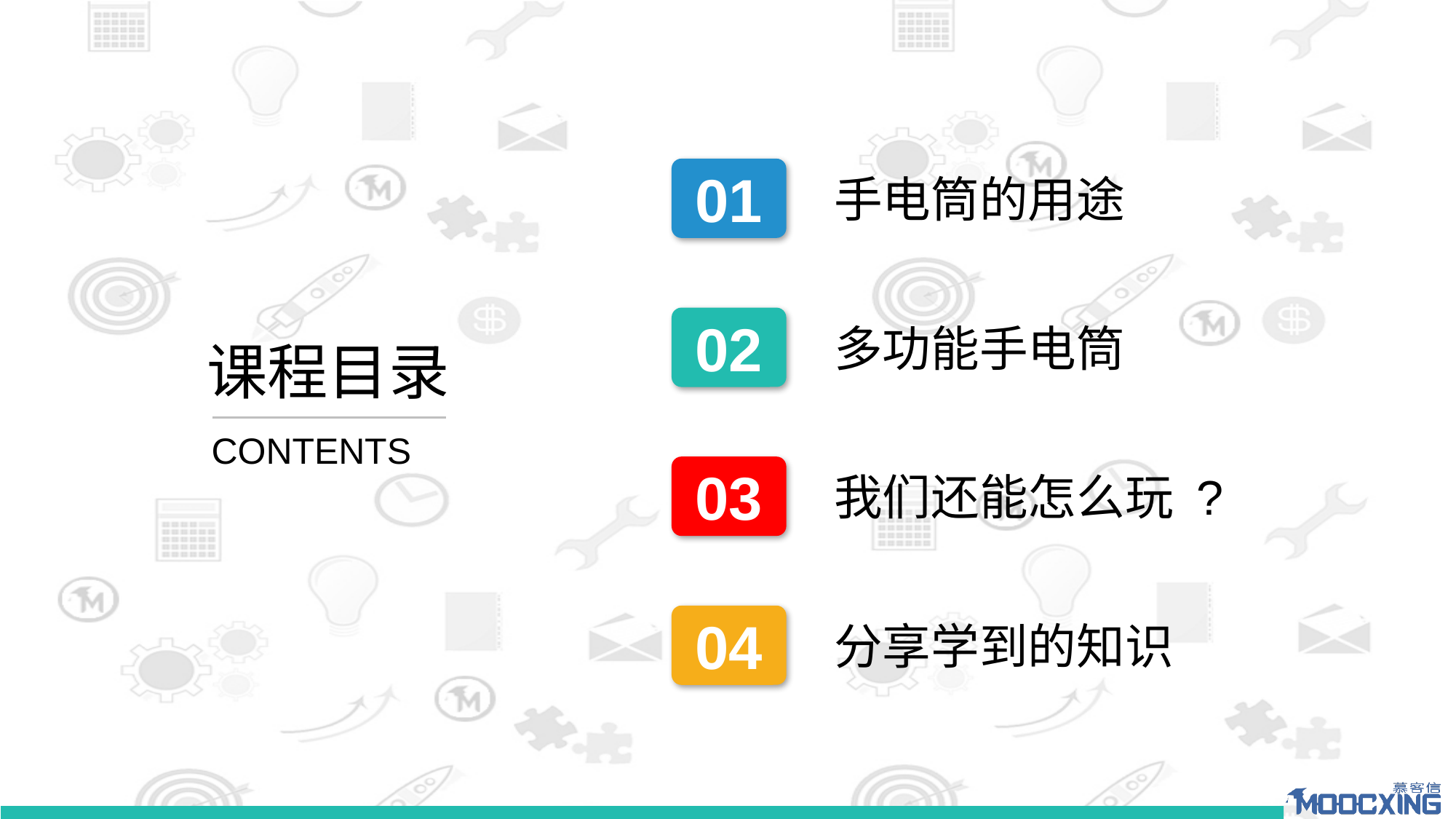

#
01
手电筒的用途

02
多功能手电筒
课程目录
CONTENTS
03
我们还能怎么玩 ?
04
分享学到的知识